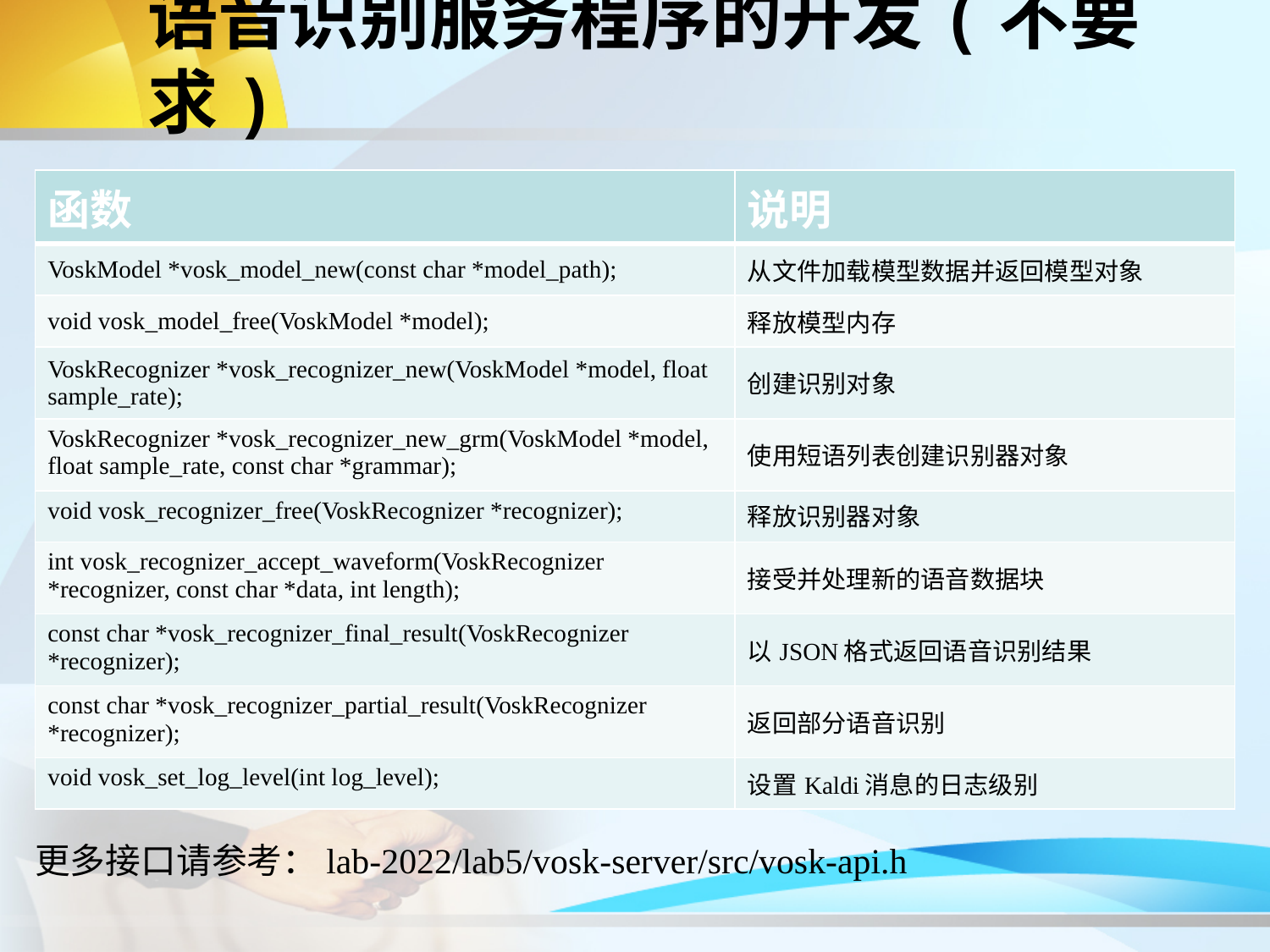

语音识别服务程序的开发(不要求)
| 函数 | 说明 |
| --- | --- |
| VoskModel \*vosk\_model\_new(const char \*model\_path); | 从文件加载模型数据并返回模型对象 |
| void vosk\_model\_free(VoskModel \*model); | 释放模型内存 |
| VoskRecognizer \*vosk\_recognizer\_new(VoskModel \*model, float sample\_rate); | 创建识别对象 |
| VoskRecognizer \*vosk\_recognizer\_new\_grm(VoskModel \*model, float sample\_rate, const char \*grammar); | 使用短语列表创建识别器对象 |
| void vosk\_recognizer\_free(VoskRecognizer \*recognizer); | 释放识别器对象 |
| int vosk\_recognizer\_accept\_waveform(VoskRecognizer \*recognizer, const char \*data, int length); | 接受并处理新的语音数据块 |
| const char \*vosk\_recognizer\_final\_result(VoskRecognizer \*recognizer); | 以JSON格式返回语音识别结果 |
| const char \*vosk\_recognizer\_partial\_result(VoskRecognizer \*recognizer); | 返回部分语音识别 |
| void vosk\_set\_log\_level(int log\_level); | 设置Kaldi消息的日志级别 |
更多接口请参考：lab-2022/lab5/vosk-server/src/vosk-api.h